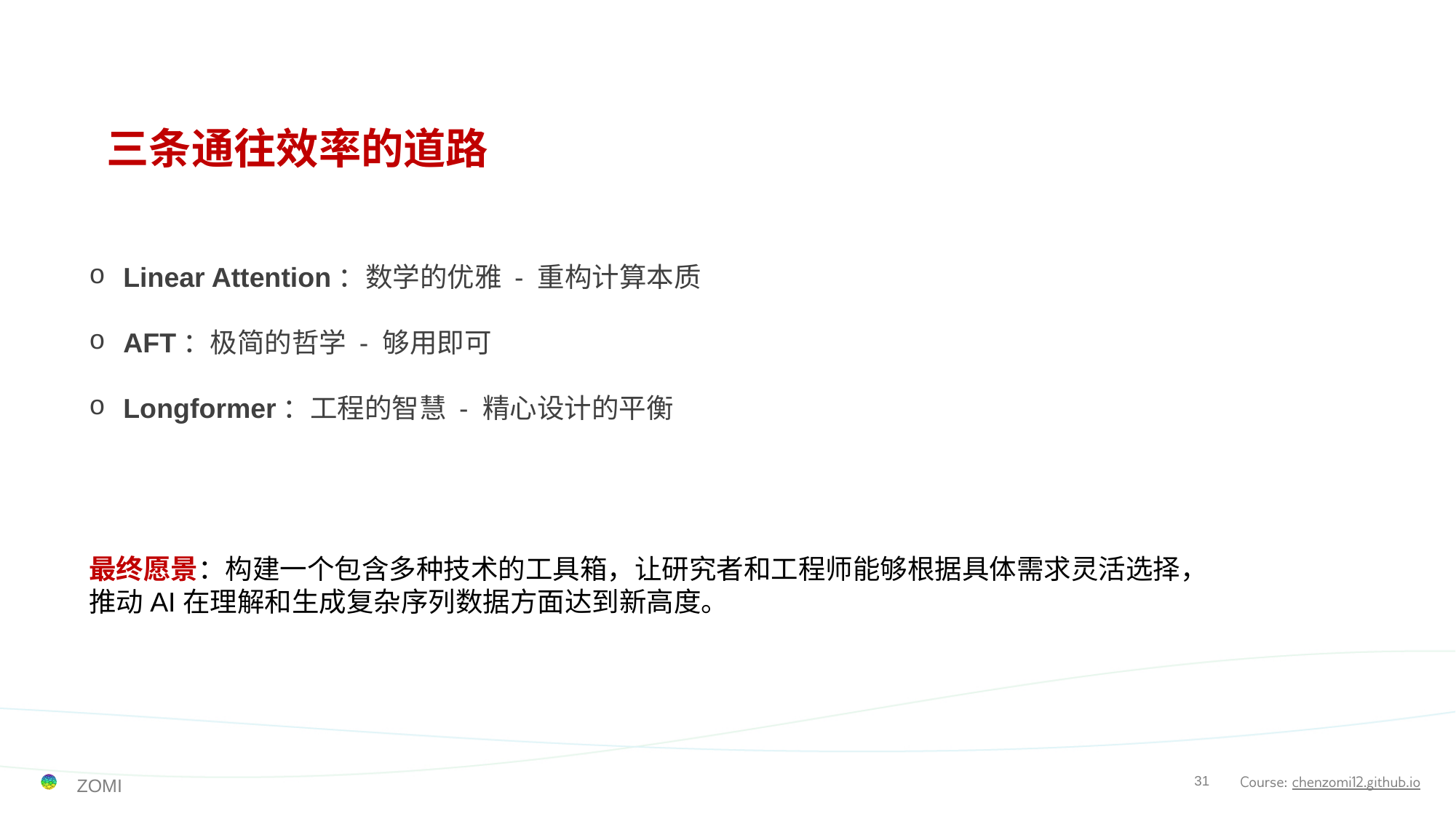

# 三条通往效率的道路
Linear Attention：数学的优雅 - 重构计算本质
AFT：极简的哲学 - 够用即可
Longformer：工程的智慧 - 精心设计的平衡

最终愿景：构建一个包含多种技术的工具箱，让研究者和工程师能够根据具体需求灵活选择，推动AI在理解和生成复杂序列数据方面达到新高度。